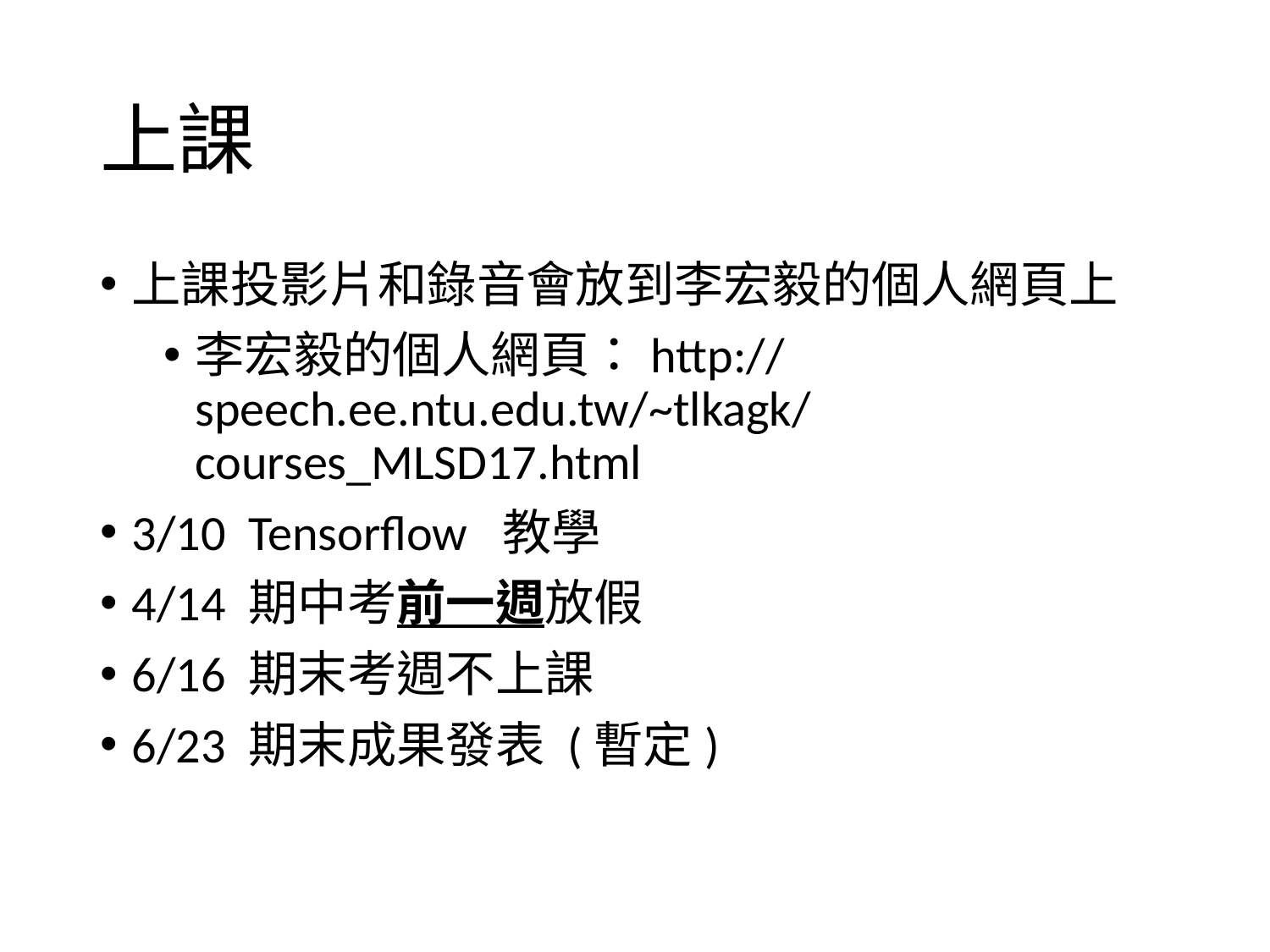

# 上課
上課投影片和錄音會放到李宏毅的個人網頁上
李宏毅的個人網頁：http://speech.ee.ntu.edu.tw/~tlkagk/courses_MLSD17.html
3/10  Tensorflow  教學
4/14 期中考前一週放假
6/16 期末考週不上課
6/23 期末成果發表 (暫定)